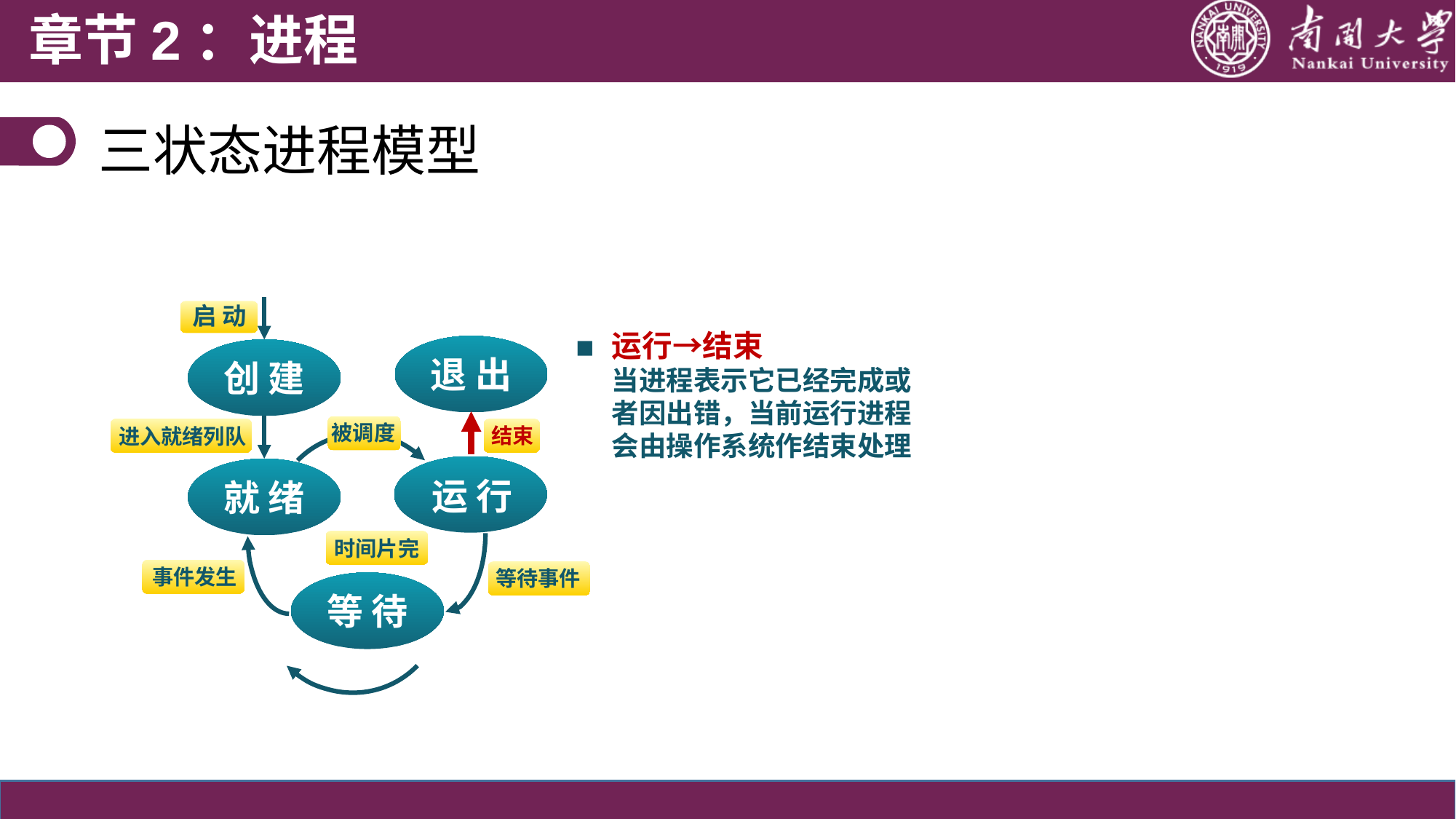

章节2：进程
三状态进程模型

启 动

退 出

创 建

等 待

运 行

就 绪
被调度

结束
进入就绪列队

时间片完

事件发生

等待事件

运行→结束
当进程表示它已经完成或者因出错，当前运行进程会由操作系统作结束处理
■